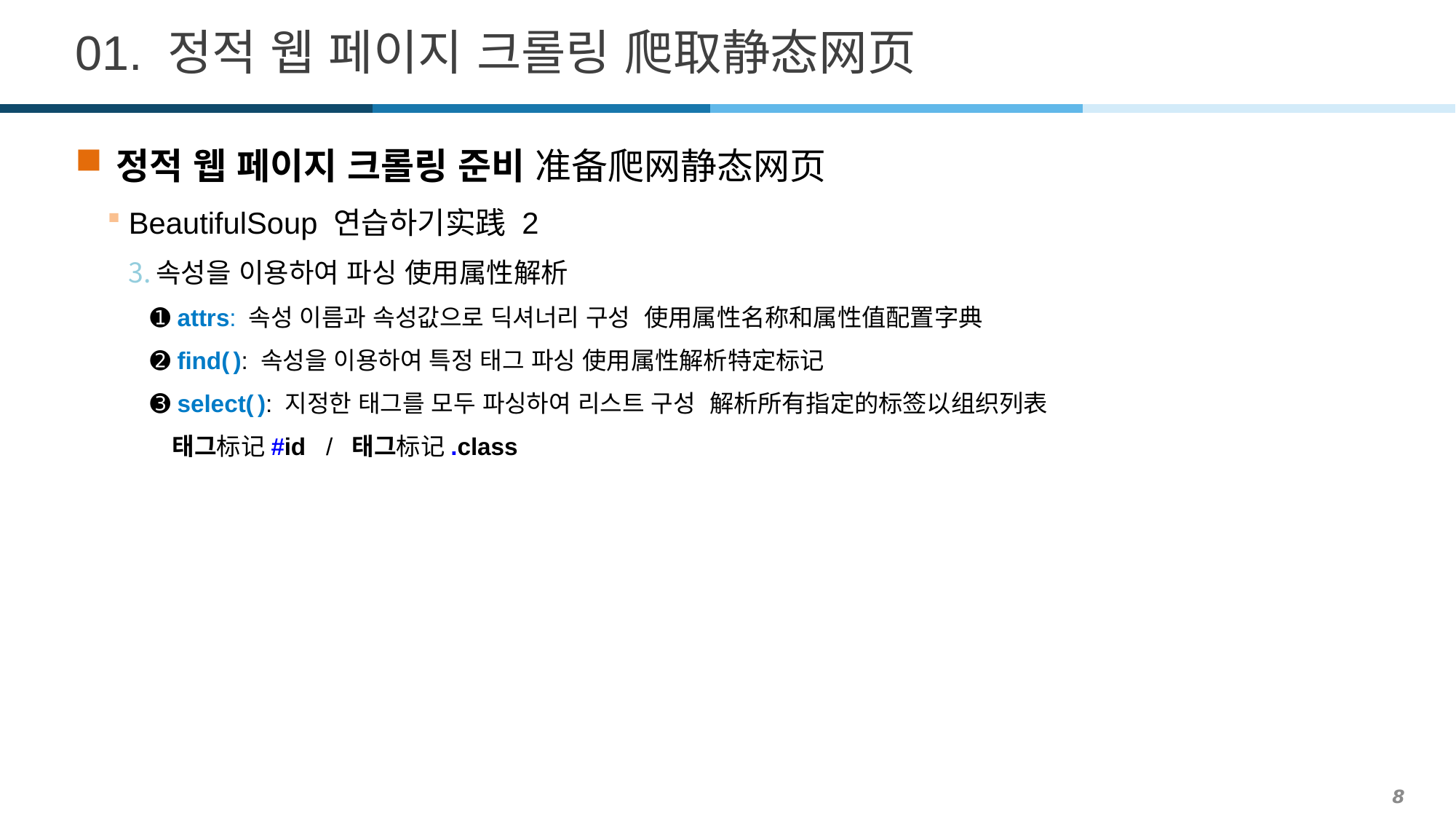

# 01. 정적 웹 페이지 크롤링 爬取静态网页
정적 웹 페이지 크롤링 준비 准备爬网静态网页
BeautifulSoup 연습하기实践 2
속성을 이용하여 파싱 使用属性解析
➊ attrs: 속성 이름과 속성값으로 딕셔너리 구성  使用属性名称和属性值配置字典
➋ find( ): 속성을 이용하여 특정 태그 파싱 使用属性解析特定标记
➌ select( ): 지정한 태그를 모두 파싱하여 리스트 구성  解析所有指定的标签以组织列表
   태그标记#id   /  태그标记.class